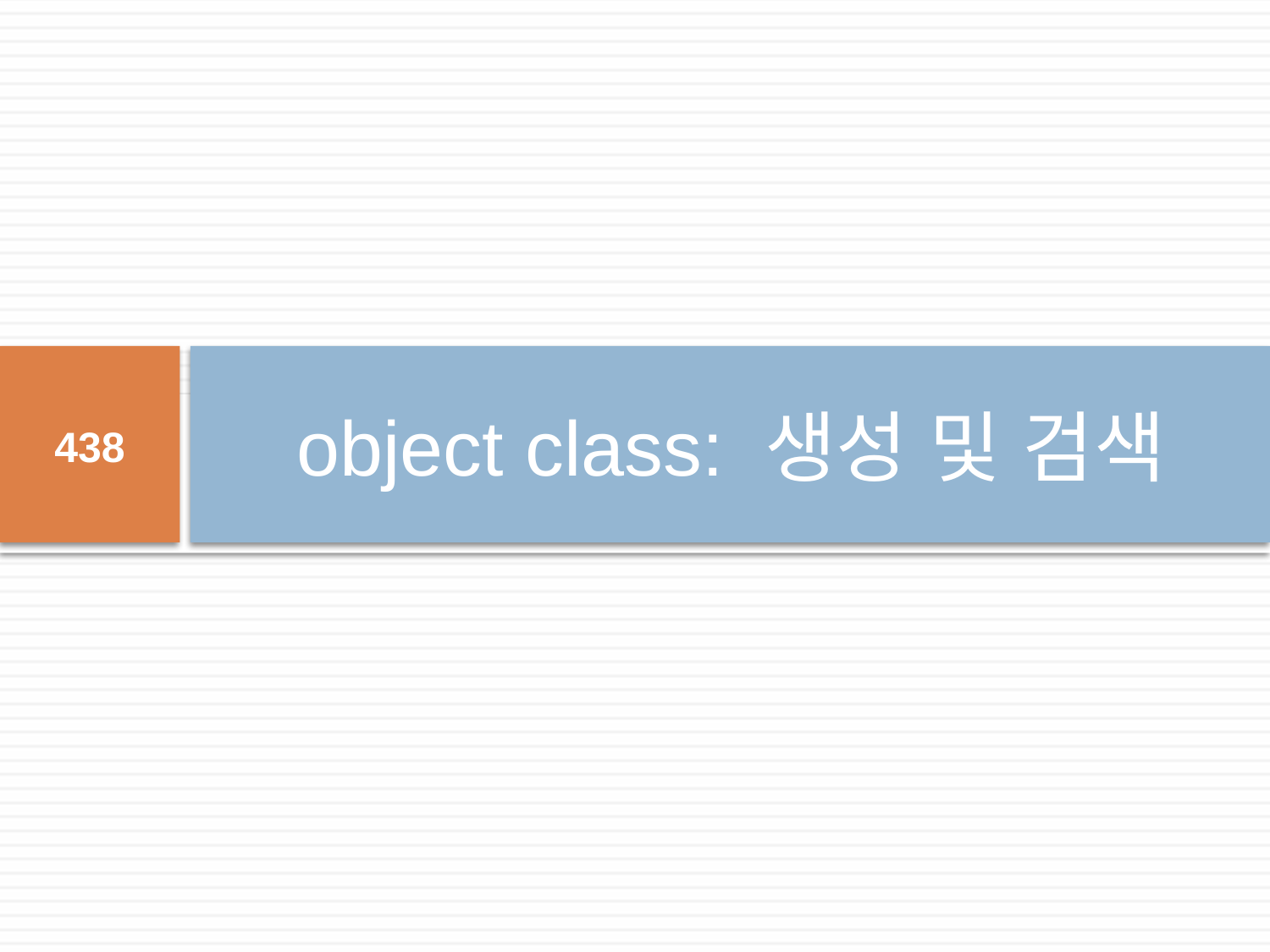

# object class: 생성 및 검색
438